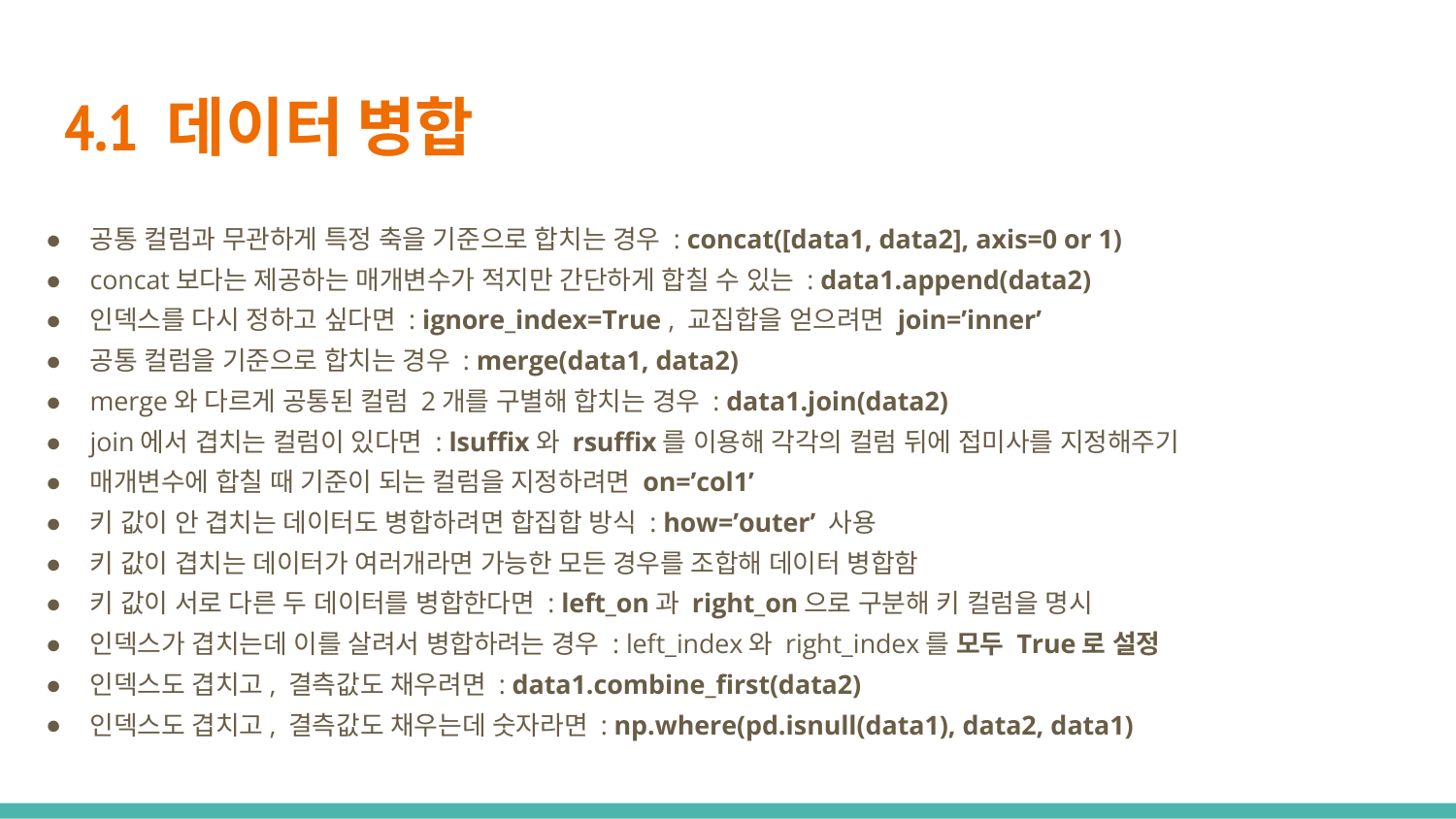

# 4.1 데이터 병합
공통 컬럼과 무관하게 특정 축을 기준으로 합치는 경우 : concat([data1, data2], axis=0 or 1)
concat보다는 제공하는 매개변수가 적지만 간단하게 합칠 수 있는 : data1.append(data2)
인덱스를 다시 정하고 싶다면 : ignore_index=True , 교집합을 얻으려면 join=’inner’
공통 컬럼을 기준으로 합치는 경우 : merge(data1, data2)
merge와 다르게 공통된 컬럼 2개를 구별해 합치는 경우 : data1.join(data2)
join에서 겹치는 컬럼이 있다면 : lsuffix와 rsuffix를 이용해 각각의 컬럼 뒤에 접미사를 지정해주기
매개변수에 합칠 때 기준이 되는 컬럼을 지정하려면 on=’col1’
키 값이 안 겹치는 데이터도 병합하려면 합집합 방식 : how=’outer’ 사용
키 값이 겹치는 데이터가 여러개라면 가능한 모든 경우를 조합해 데이터 병합함
키 값이 서로 다른 두 데이터를 병합한다면 : left_on과 right_on으로 구분해 키 컬럼을 명시
인덱스가 겹치는데 이를 살려서 병합하려는 경우 : left_index와 right_index를 모두 True로 설정
인덱스도 겹치고, 결측값도 채우려면 : data1.combine_first(data2)
인덱스도 겹치고, 결측값도 채우는데 숫자라면 : np.where(pd.isnull(data1), data2, data1)